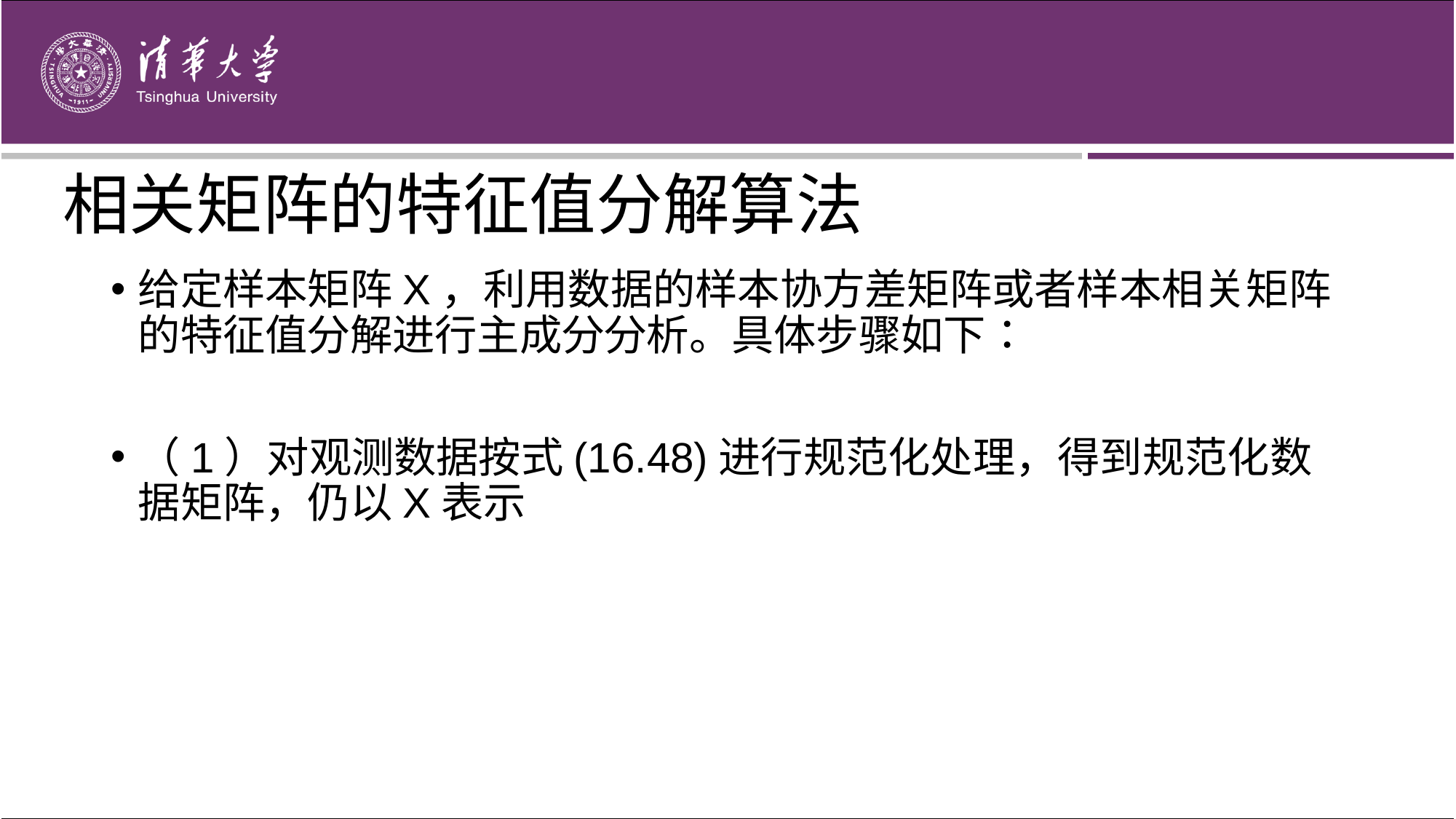

# 相关矩阵的特征值分解算法
给定样本矩阵X，利用数据的样本协方差矩阵或者样本相关矩阵的特征值分解进行主成分分析。具体步骤如下：

（1）对观测数据按式(16.48)进行规范化处理，得到规范化数据矩阵，仍以X表示